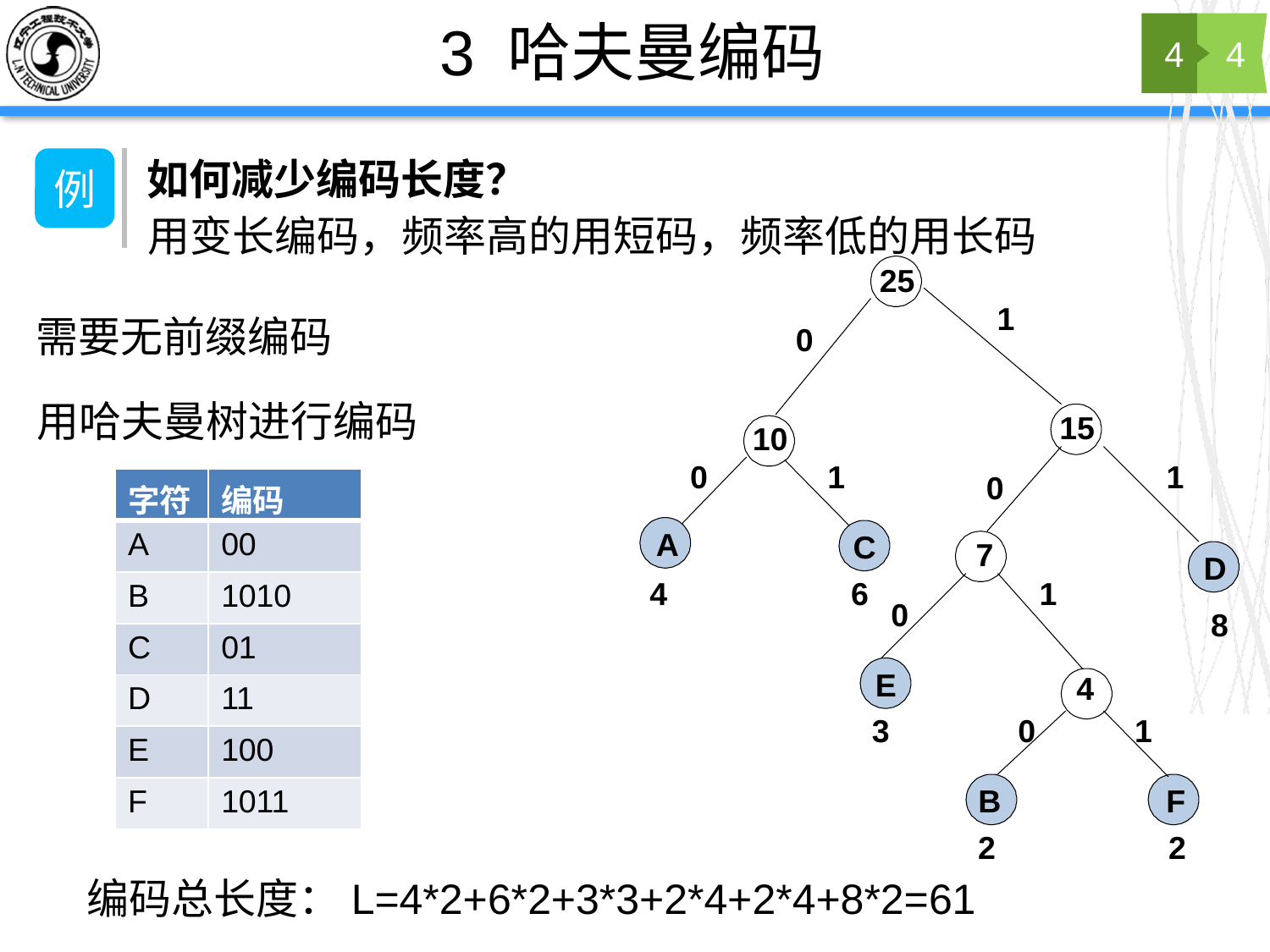

# 3 哈夫曼编码
4
4
如何减少编码长度？
例
用变长编码，频率高的用短码，频率低的用长码

25

1
0

15

10

0
1
1

0

A
C

7

D
4
6

1
0
8

E

4
3

0

1

B
F
2
2
需要无前缀编码
用哈夫曼树进行编码
| 字符 | 编码 |
| --- | --- |
| A | 00 |
| B | 1010 |
| C | 01 |
| D | 11 |
| E | 100 |
| F | 1011 |
编码总长度：L=4*2+6*2+3*3+2*4+2*4+8*2=61